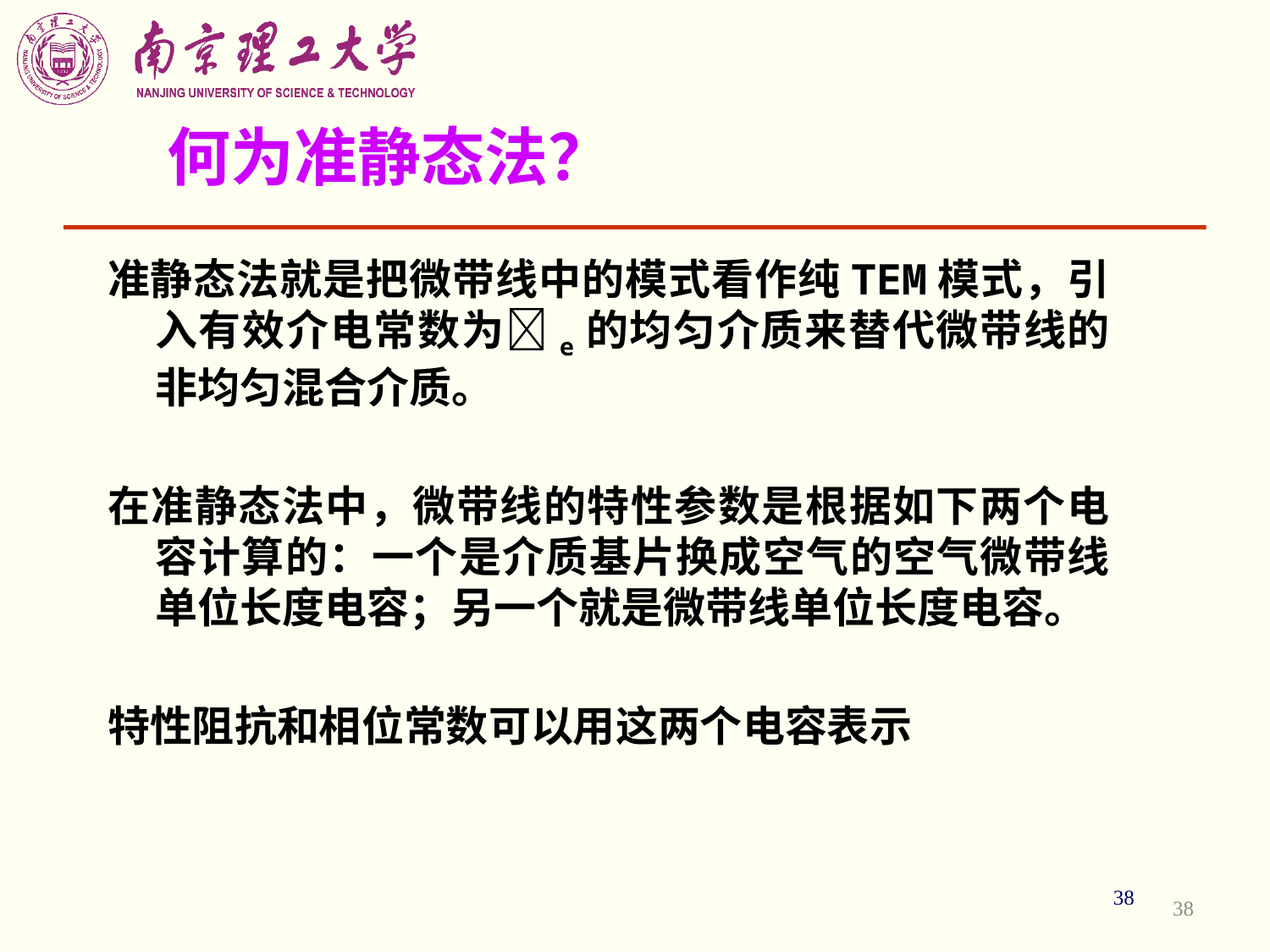

# 何为准静态法？
准静态法就是把微带线中的模式看作纯TEM模式，引入有效介电常数为εe的均匀介质来替代微带线的非均匀混合介质。

在准静态法中，微带线的特性参数是根据如下两个电容计算的：一个是介质基片换成空气的空气微带线单位长度电容；另一个就是微带线单位长度电容。

特性阻抗和相位常数可以用这两个电容表示
38